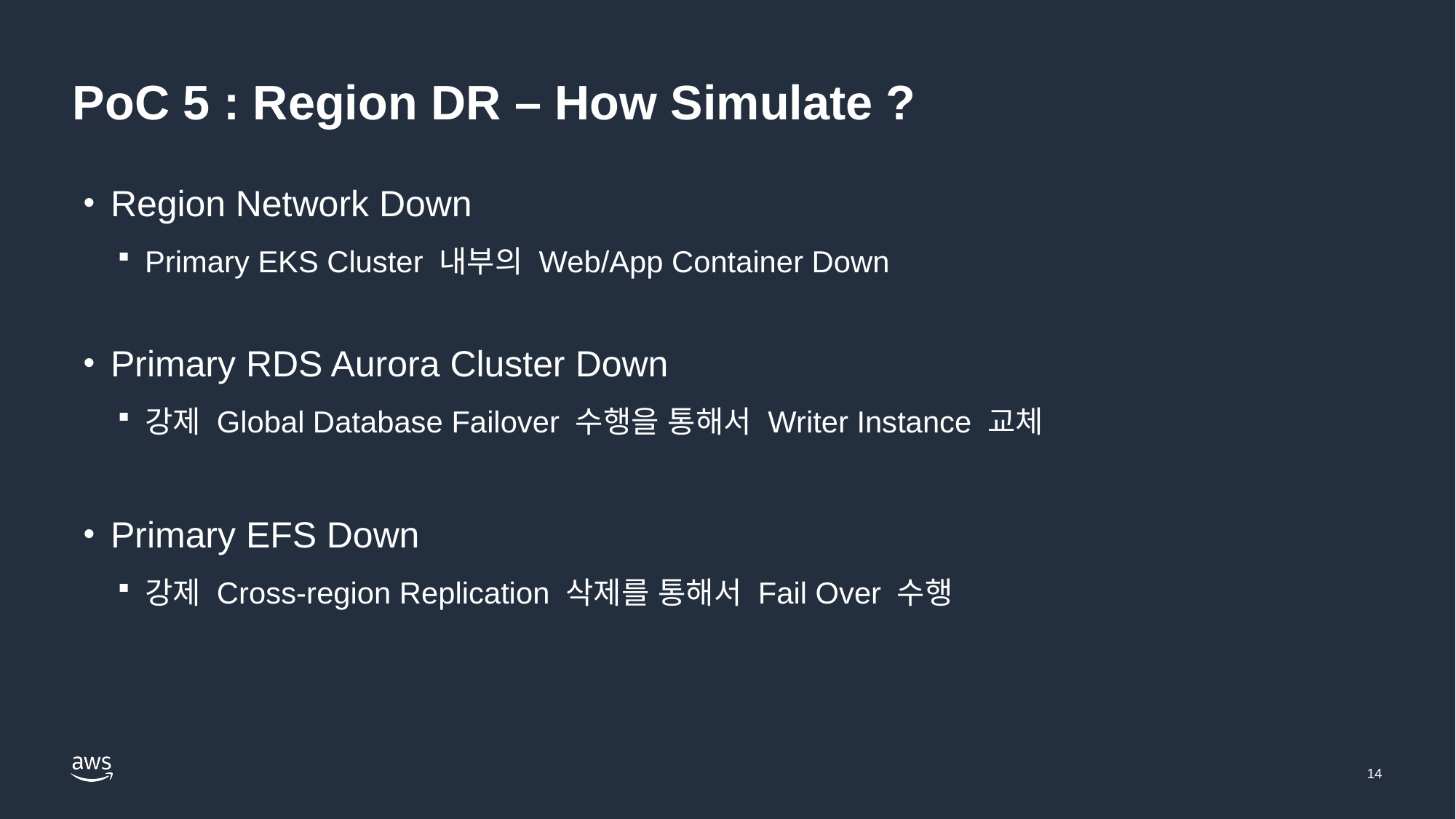

# PoC 5 : Region DR – How Simulate ?
Region Network Down
Primary EKS Cluster 내부의 Web/App Container Down

Primary RDS Aurora Cluster Down
강제 Global Database Failover 수행을 통해서 Writer Instance 교체

Primary EFS Down
강제 Cross-region Replication 삭제를 통해서 Fail Over 수행

14